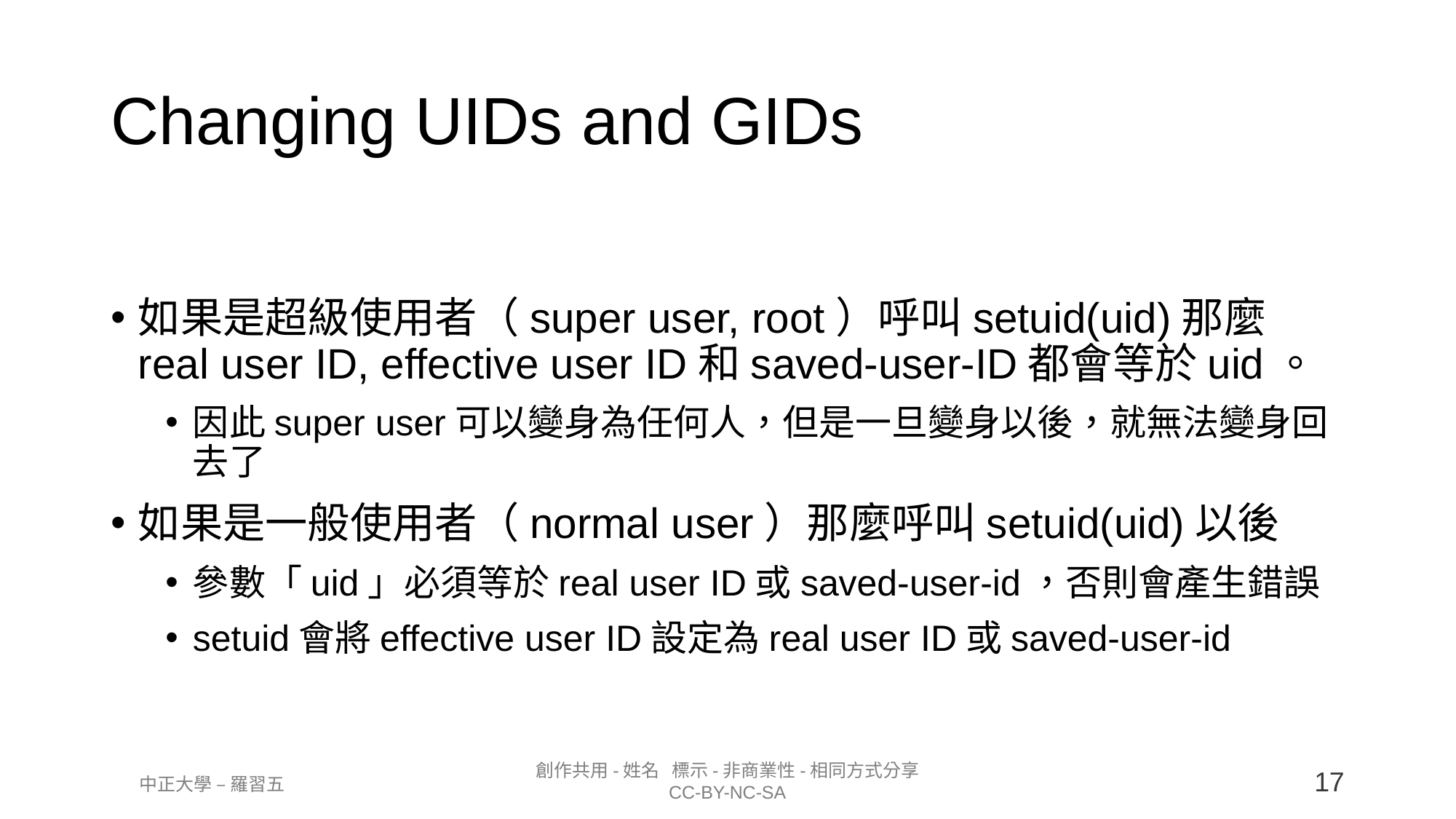

Changing UIDs and GIDs
如果是超級使用者（super user, root）呼叫setuid(uid)那麼real user ID, effective user ID和saved-user-ID都會等於uid。
因此super user可以變身為任何人，但是一旦變身以後，就無法變身回去了
如果是一般使用者（normal user）那麼呼叫setuid(uid)以後
參數「uid」必須等於real user ID或saved-user-id，否則會產生錯誤
setuid會將effective user ID設定為real user ID或saved-user-id